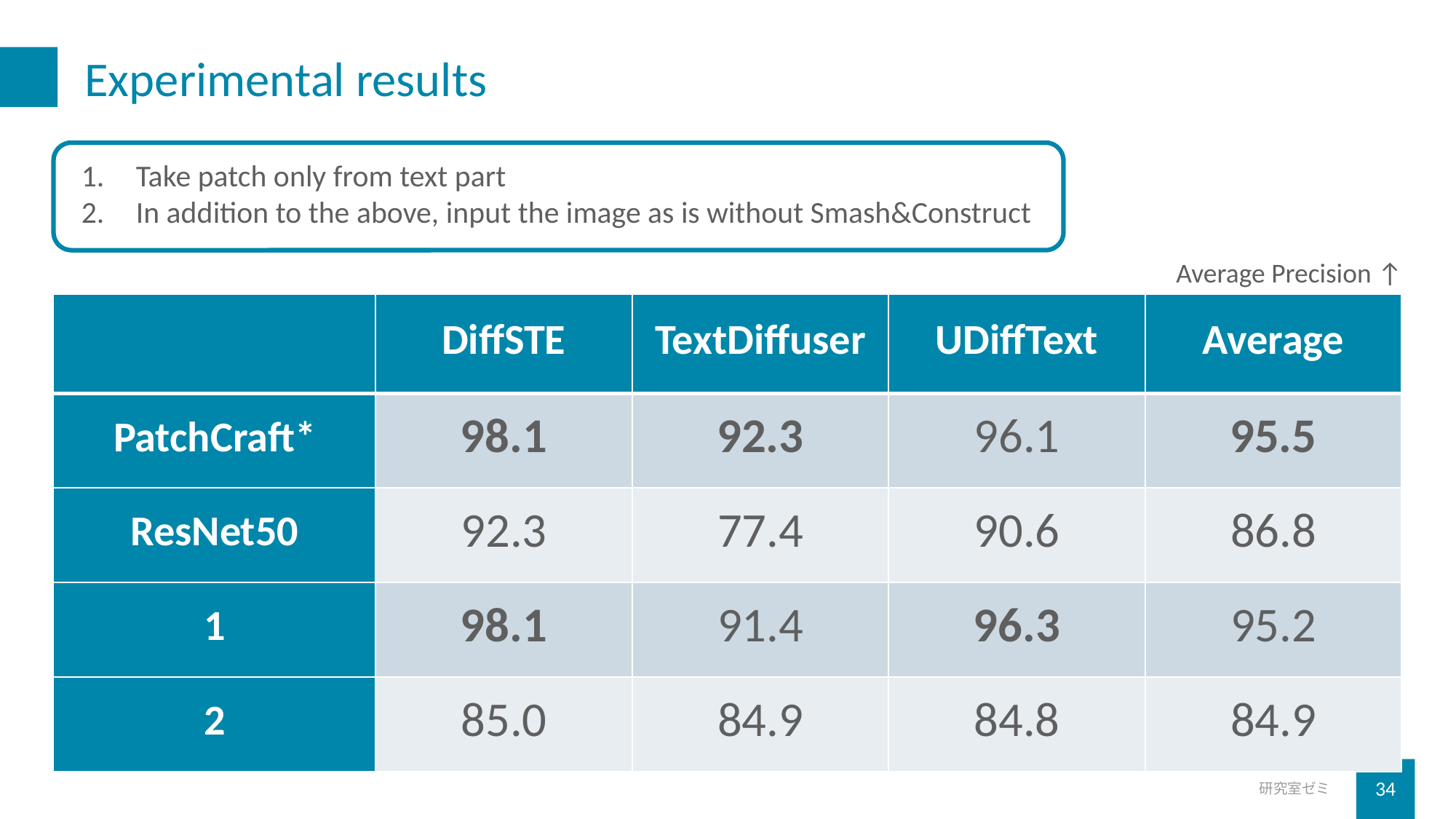

# Experimental results

Take patch only from text part
In addition to the above, input the image as is without Smash&Construct
Average Precision ↑
|  | DiffSTE | TextDiffuser | UDiffText | Average |
| --- | --- | --- | --- | --- |
| PatchCraft\* | 98.1 | 92.3 | 96.1 | 95.5 |
| ResNet50 | 92.3 | 77.4 | 90.6 | 86.8 |
| 1 | 98.1 | 91.4 | 96.3 | 95.2 |
| 2 | 85.0 | 84.9 | 84.8 | 84.9 |
研究室ゼミ
34